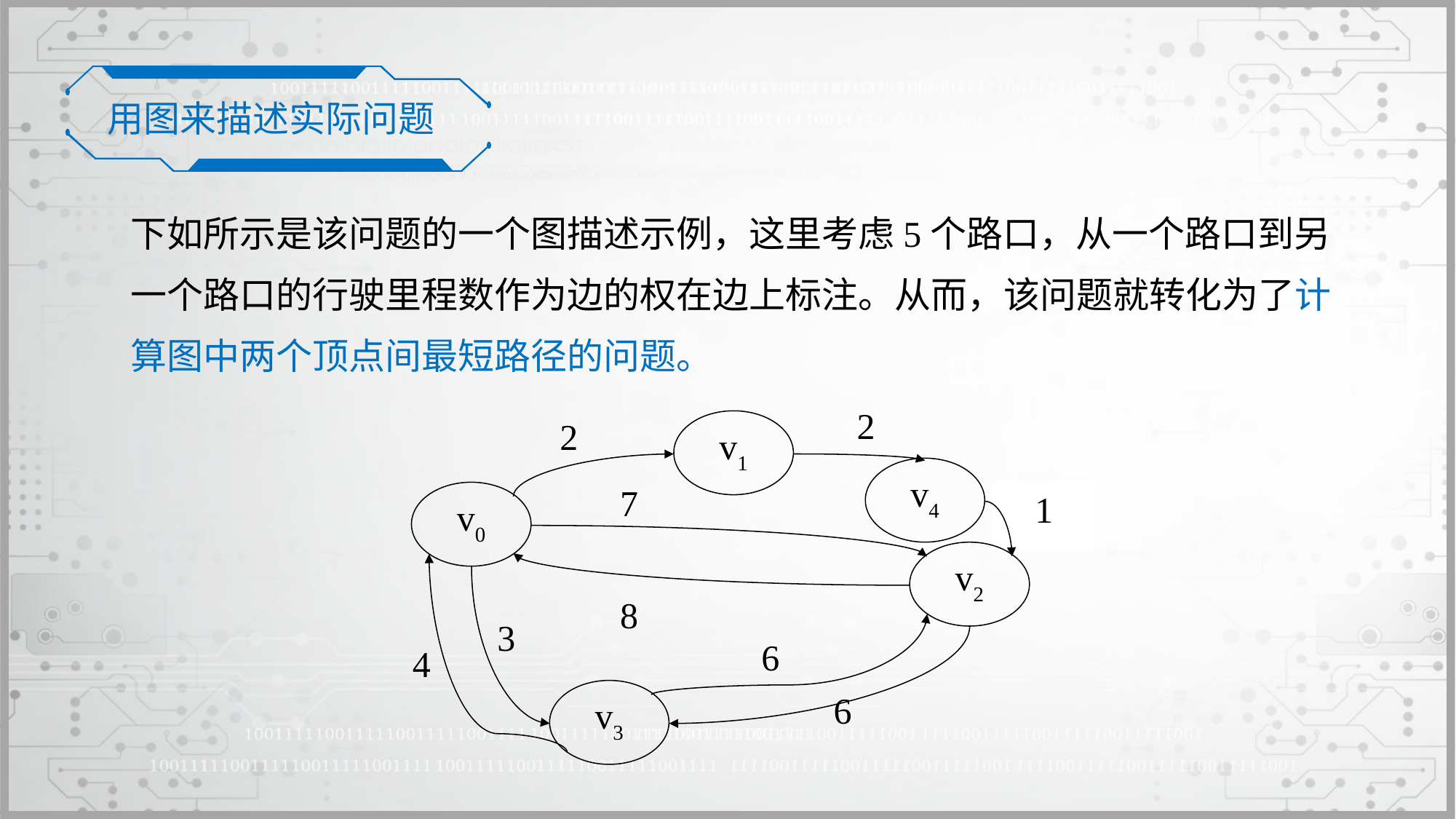

用图来描述实际问题
下如所示是该问题的一个图描述示例，这里考虑5个路口，从一个路口到另一个路口的行驶里程数作为边的权在边上标注。从而，该问题就转化为了计算图中两个顶点间最短路径的问题。

2

2
v1

v4
7
1
v0

v2

8

3

6
4
v3
6